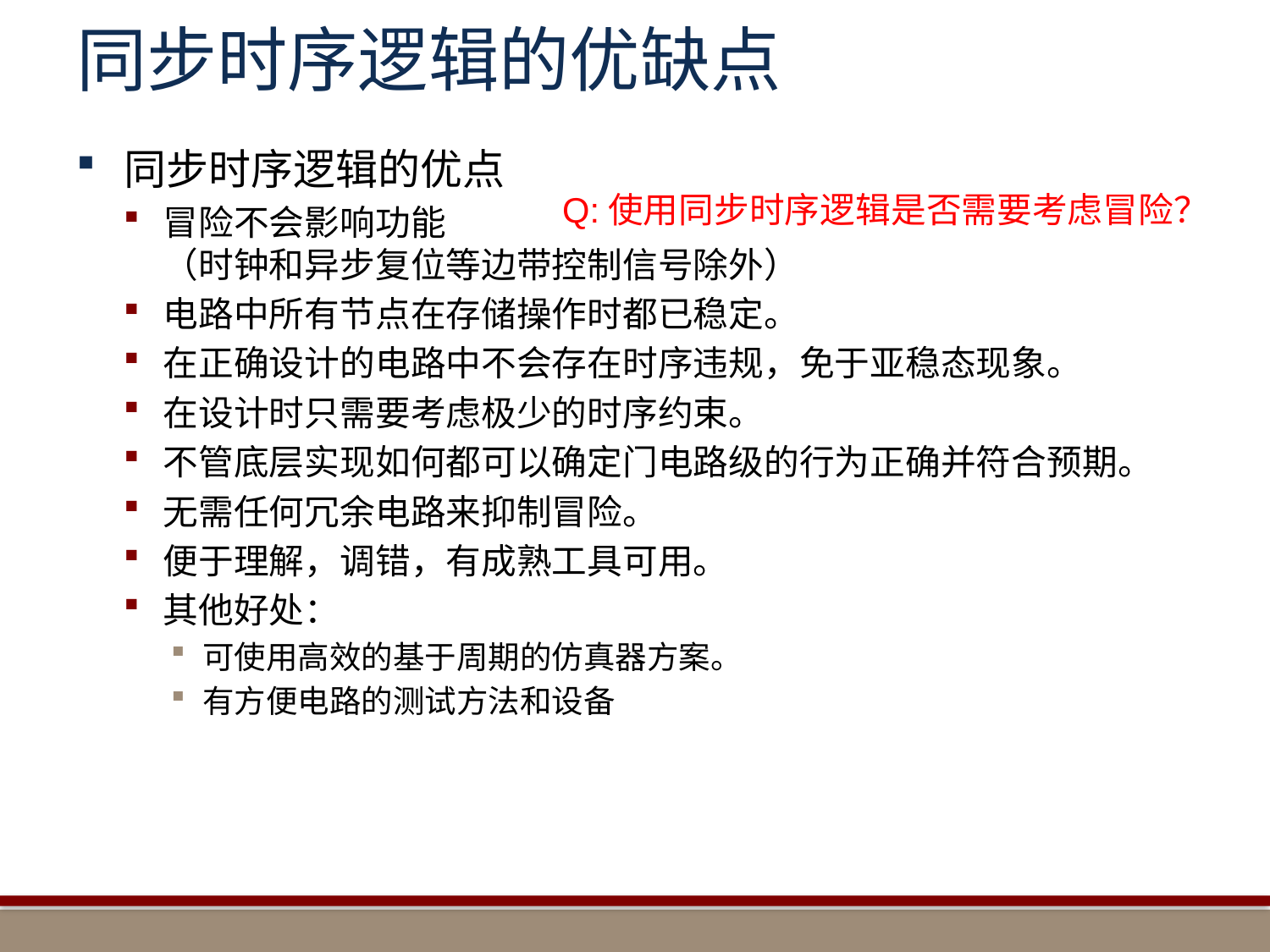

# 同步时序逻辑的优缺点
同步时序逻辑的优点
冒险不会影响功能
（时钟和异步复位等边带控制信号除外）
电路中所有节点在存储操作时都已稳定。
在正确设计的电路中不会存在时序违规，免于亚稳态现象。
在设计时只需要考虑极少的时序约束。
不管底层实现如何都可以确定门电路级的行为正确并符合预期。
无需任何冗余电路来抑制冒险。
便于理解，调错，有成熟工具可用。
其他好处：
可使用高效的基于周期的仿真器方案。
有方便电路的测试方法和设备

Q:使用同步时序逻辑是否需要考虑冒险？